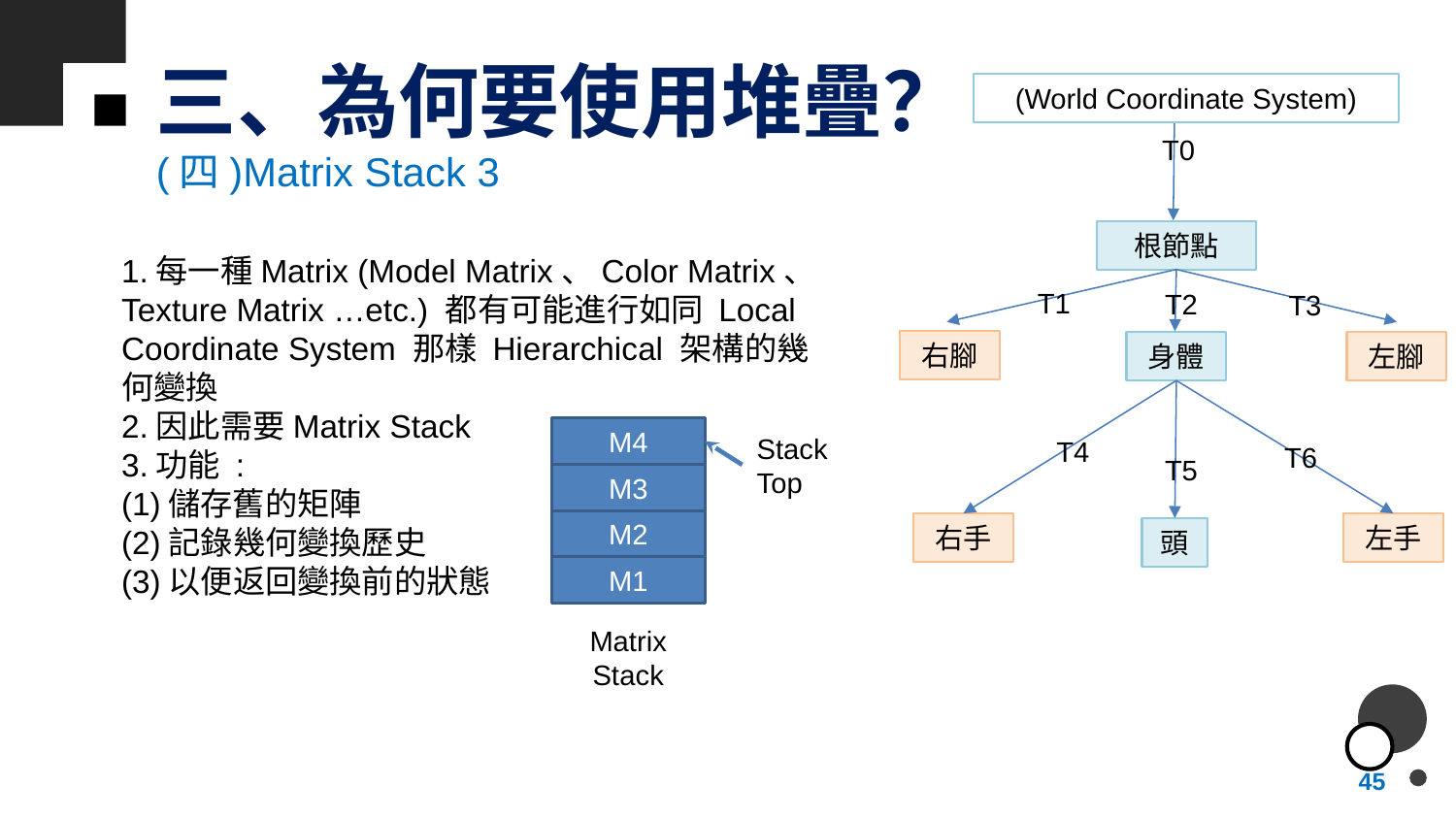

# 三、為何要使用堆疊？
(World Coordinate System)
T0
根節點
T1
T2
T3
右腳
身體
左腳
T4
T6
T5
右手
左手
頭
(四)Matrix Stack 3
1.每一種Matrix (Model Matrix、Color Matrix、Texture Matrix …etc.) 都有可能進行如同 Local Coordinate System 那樣 Hierarchical 架構的幾何變換
2.因此需要Matrix Stack
3.功能 :
(1)儲存舊的矩陣
(2)記錄幾何變換歷史
(3)以便返回變換前的狀態
M4
Stack Top
M3
M2
M1
Matrix Stack

45